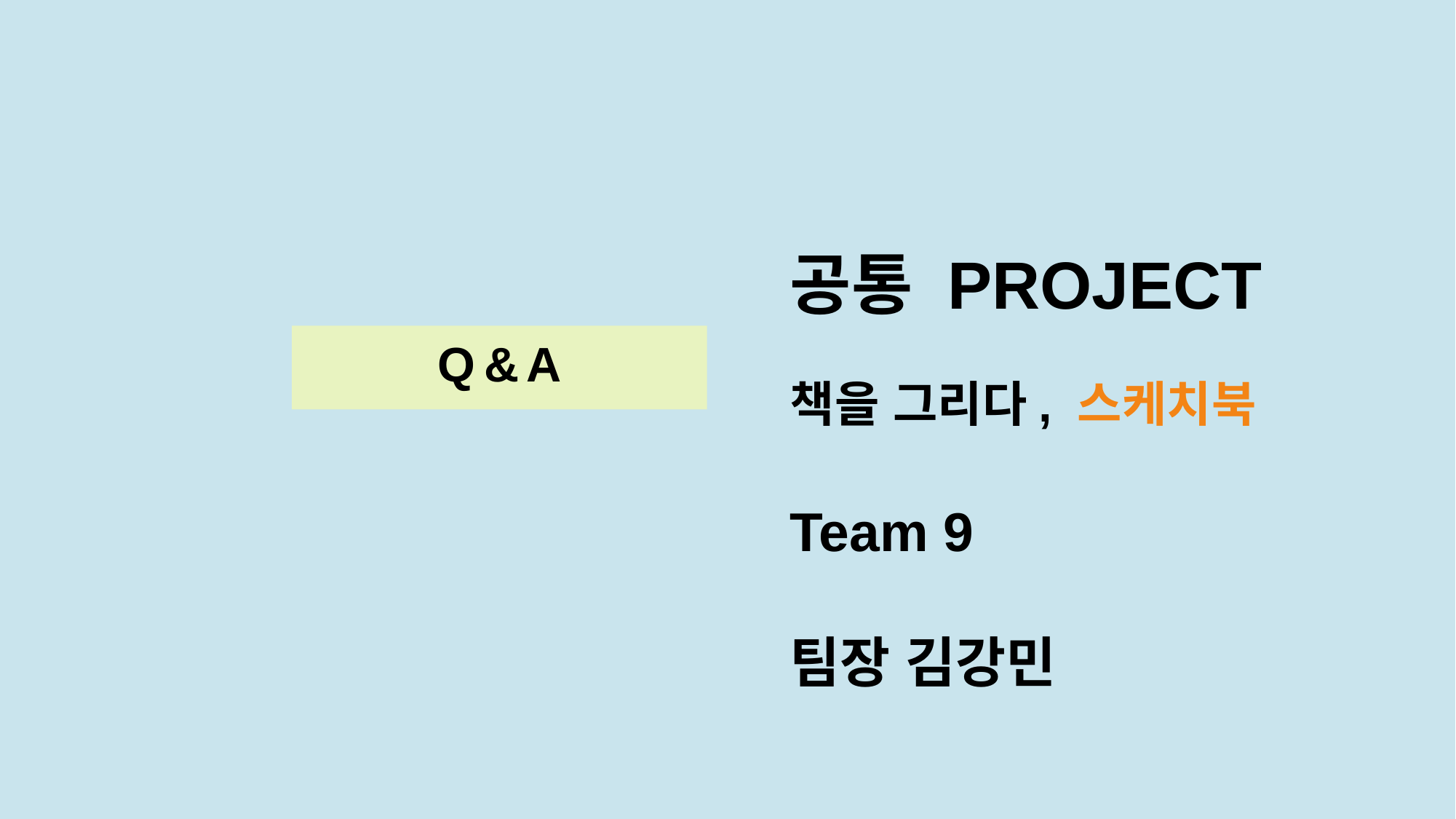

04 Q & A

공통 PROJECT

책을 그리다, 스케치북

Team 9

팀장 김강민

팀원 이은수

팀원 이채은

팀원 전수환

팀원 하승진

Thanks to

삼성청년SW아카데미

최광호 교수님

권순찬, 김창윤 실습 코치님

행복한 구미_1반

여러분 모두 수고했어요!

감사합니다.

Q & A